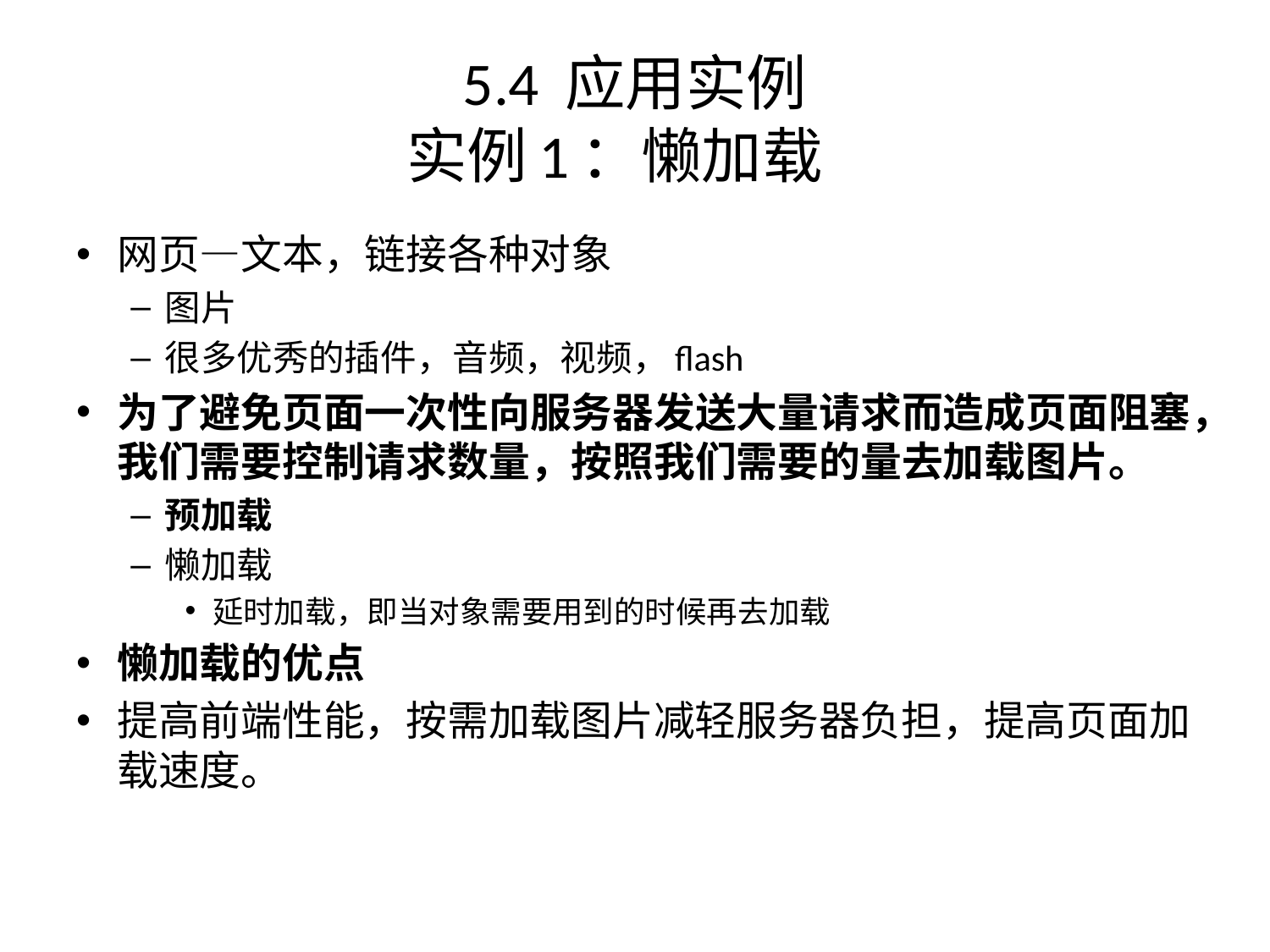

# 5.4 应用实例 实例1：懒加载
网页—文本，链接各种对象
图片
很多优秀的插件，音频，视频，flash
为了避免页面一次性向服务器发送大量请求而造成页面阻塞，我们需要控制请求数量，按照我们需要的量去加载图片。
预加载
懒加载
延时加载，即当对象需要用到的时候再去加载
懒加载的优点
提高前端性能，按需加载图片减轻服务器负担，提高页面加载速度。